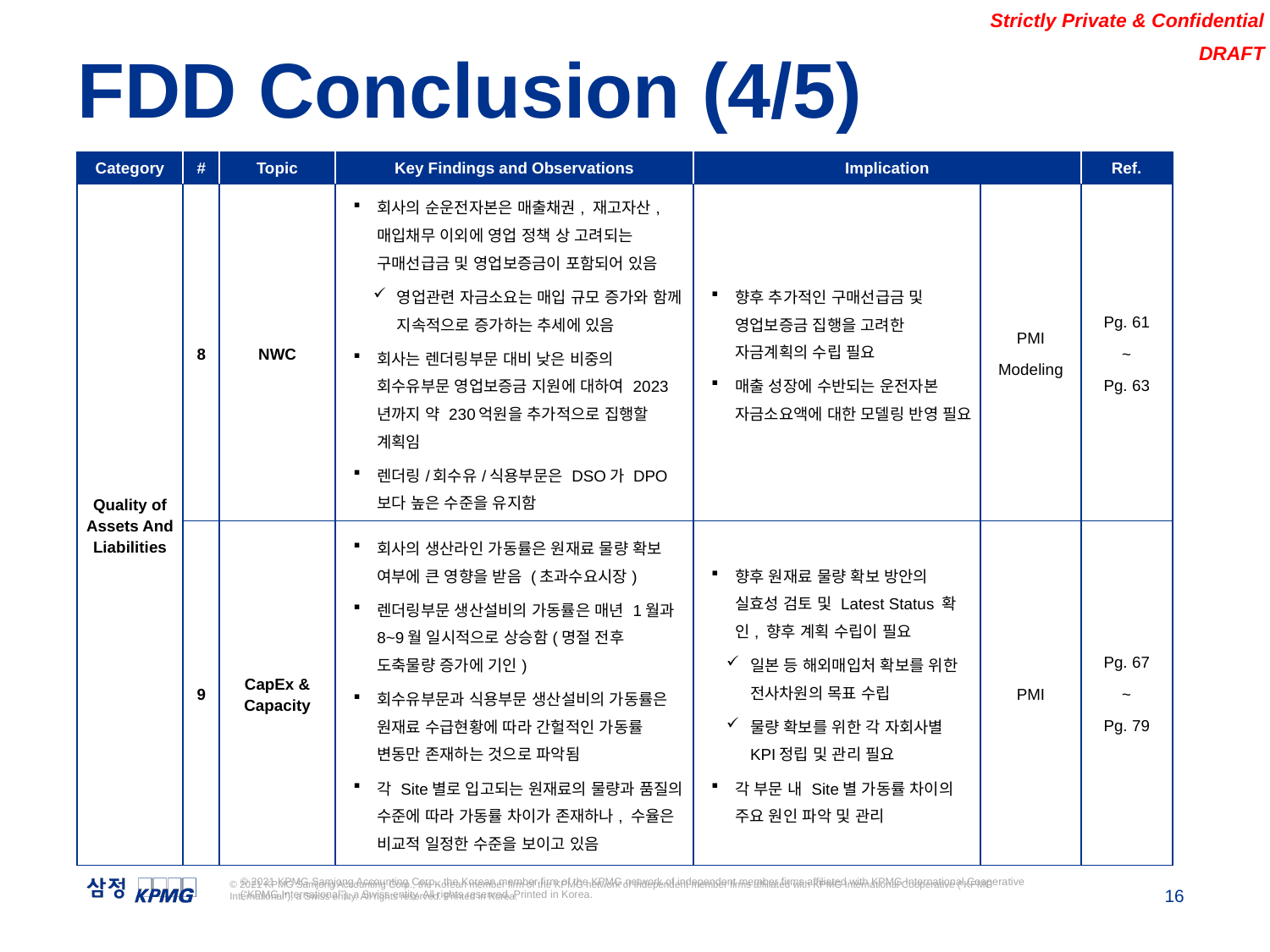

FDD Conclusion (4/5)
| Category | # | Topic | Key Findings and Observations | Implication |  | Ref. |
| --- | --- | --- | --- | --- | --- | --- |
| Quality of Assets And Liabilities | 8 | NWC | 회사의 순운전자본은 매출채권, 재고자산, 매입채무 이외에 영업 정책 상 고려되는 구매선급금 및 영업보증금이 포함되어 있음 영업관련 자금소요는 매입 규모 증가와 함께 지속적으로 증가하는 추세에 있음 회사는 렌더링부문 대비 낮은 비중의 회수유부문 영업보증금 지원에 대하여 2023년까지 약 230억원을 추가적으로 집행할 계획임 렌더링/회수유/식용부문은 DSO가 DPO보다 높은 수준을 유지함 | 향후 추가적인 구매선급금 및 영업보증금 집행을 고려한 자금계획의 수립 필요 매출 성장에 수반되는 운전자본 자금소요액에 대한 모델링 반영 필요 | PMI Modeling | Pg. 61 ~ Pg. 63 |
|  | 9 | CapEx & Capacity | 회사의 생산라인 가동률은 원재료 물량 확보 여부에 큰 영향을 받음 (초과수요시장) 렌더링부문 생산설비의 가동률은 매년 1월과 8~9월 일시적으로 상승함(명절 전후 도축물량 증가에 기인) 회수유부문과 식용부문 생산설비의 가동률은 원재료 수급현황에 따라 간헐적인 가동률 변동만 존재하는 것으로 파악됨 각 Site별로 입고되는 원재료의 물량과 품질의 수준에 따라 가동률 차이가 존재하나, 수율은 비교적 일정한 수준을 보이고 있음 | 향후 원재료 물량 확보 방안의 실효성 검토 및 Latest Status 확인, 향후 계획 수립이 필요 일본 등 해외매입처 확보를 위한 전사차원의 목표 수립 물량 확보를 위한 각 자회사별 KPI정립 및 관리 필요 각 부문 내 Site별 가동률 차이의 주요 원인 파악 및 관리 | PMI | Pg. 67 ~ Pg. 79 |